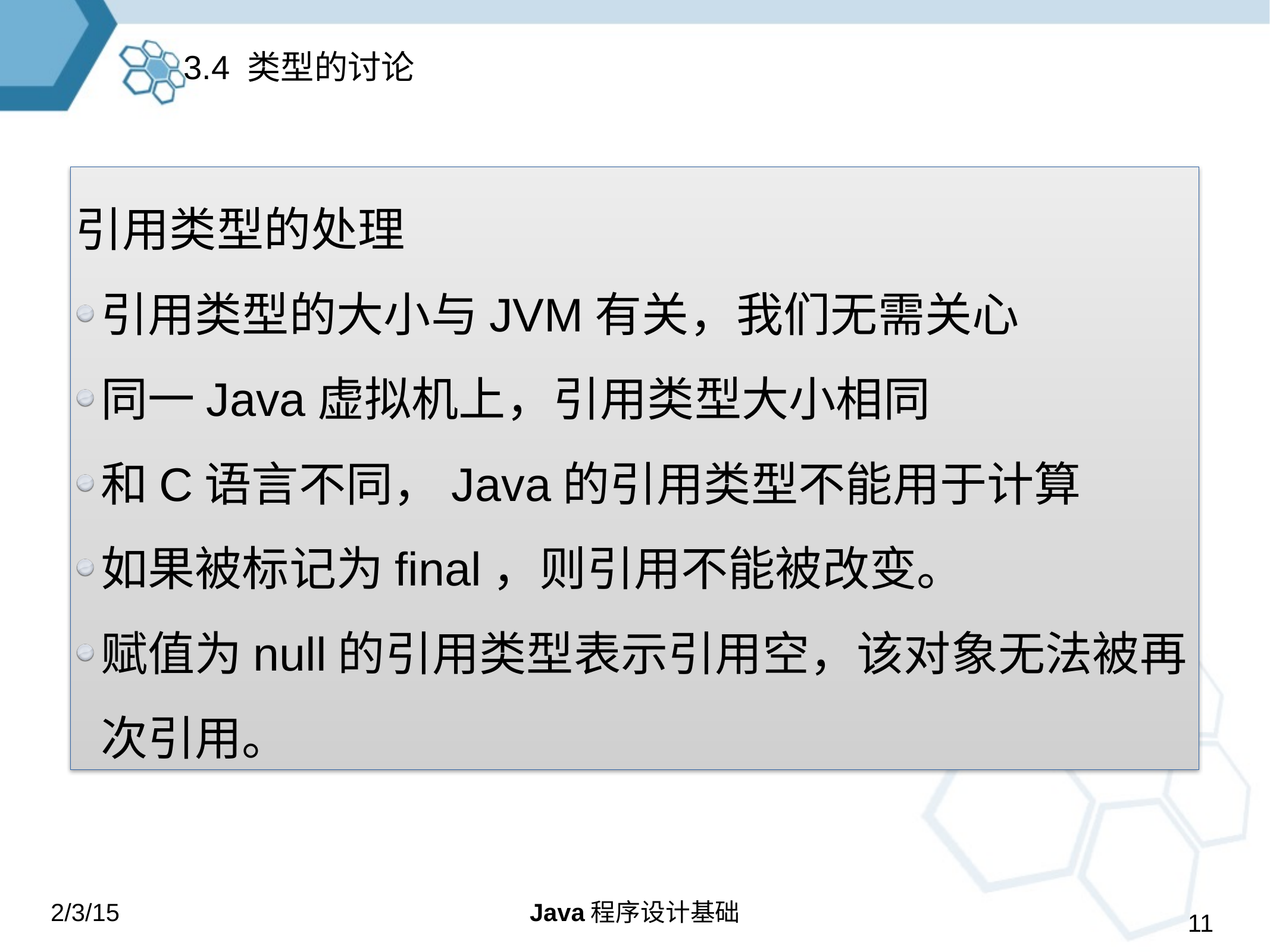

3.4 类型的讨论
引用类型的处理
引用类型的大小与JVM有关，我们无需关心
同一Java虚拟机上，引用类型大小相同
和C语言不同，Java的引用类型不能用于计算
如果被标记为final，则引用不能被改变。
赋值为null的引用类型表示引用空，该对象无法被再次引用。
2/3/15
Java程序设计基础
11